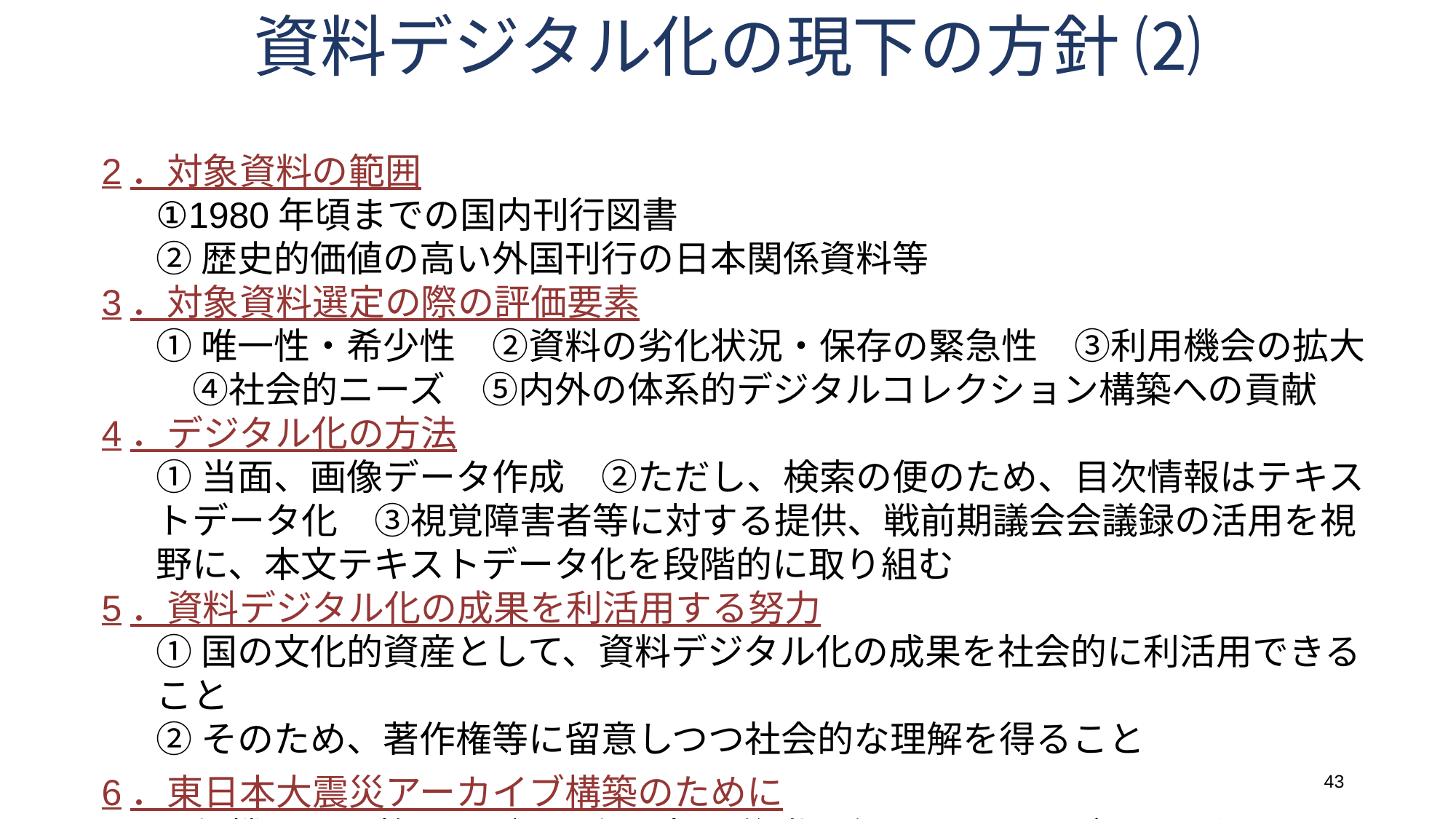

# 資料デジタル化の現下の方針 ⑵
2．対象資料の範囲
①1980年頃までの国内刊行図書
②歴史的価値の高い外国刊行の日本関係資料等
3．対象資料選定の際の評価要素
①唯一性・希少性　②資料の劣化状況・保存の緊急性　③利用機会の拡大　④社会的ニーズ　⑤内外の体系的デジタルコレクション構築への貢献
4．デジタル化の方法
①当面、画像データ作成　②ただし、検索の便のため、目次情報はテキストデータ化　③視覚障害者等に対する提供、戦前期議会会議録の活用を視野に、本文テキストデータ化を段階的に取り組む
5．資料デジタル化の成果を利活用する努力
①国の文化的資産として、資料デジタル化の成果を社会的に利活用できること
②そのため、著作権等に留意しつつ社会的な理解を得ること
6．東日本大震災アーカイブ構築のために
関係機関と調整しながら関係記録を後世に伝えるため、デジタル化に取り組む
43